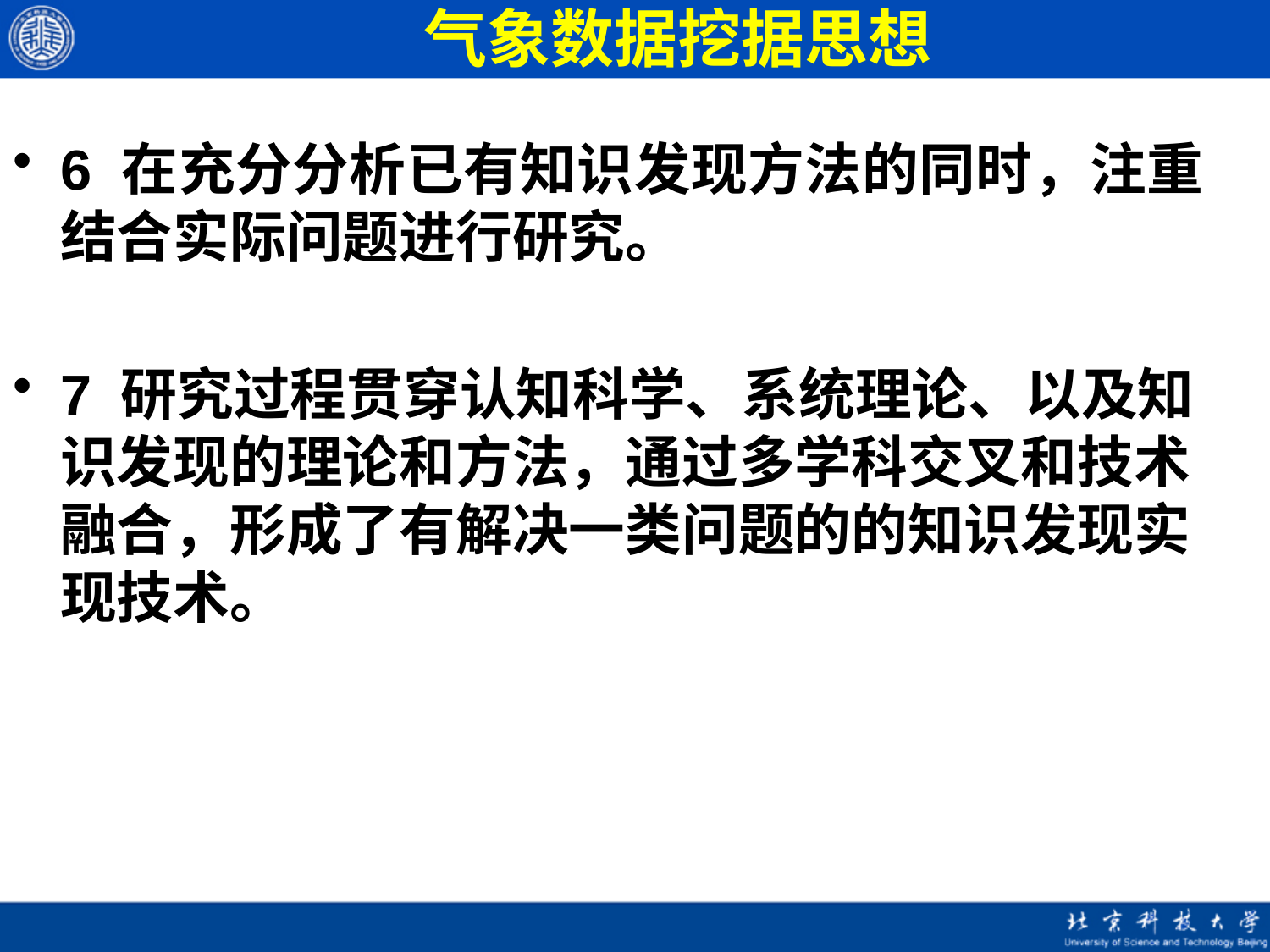

# 气象数据挖据思想
6 在充分分析已有知识发现方法的同时，注重结合实际问题进行研究。

7 研究过程贯穿认知科学、系统理论、以及知识发现的理论和方法，通过多学科交叉和技术融合，形成了有解决一类问题的的知识发现实现技术。